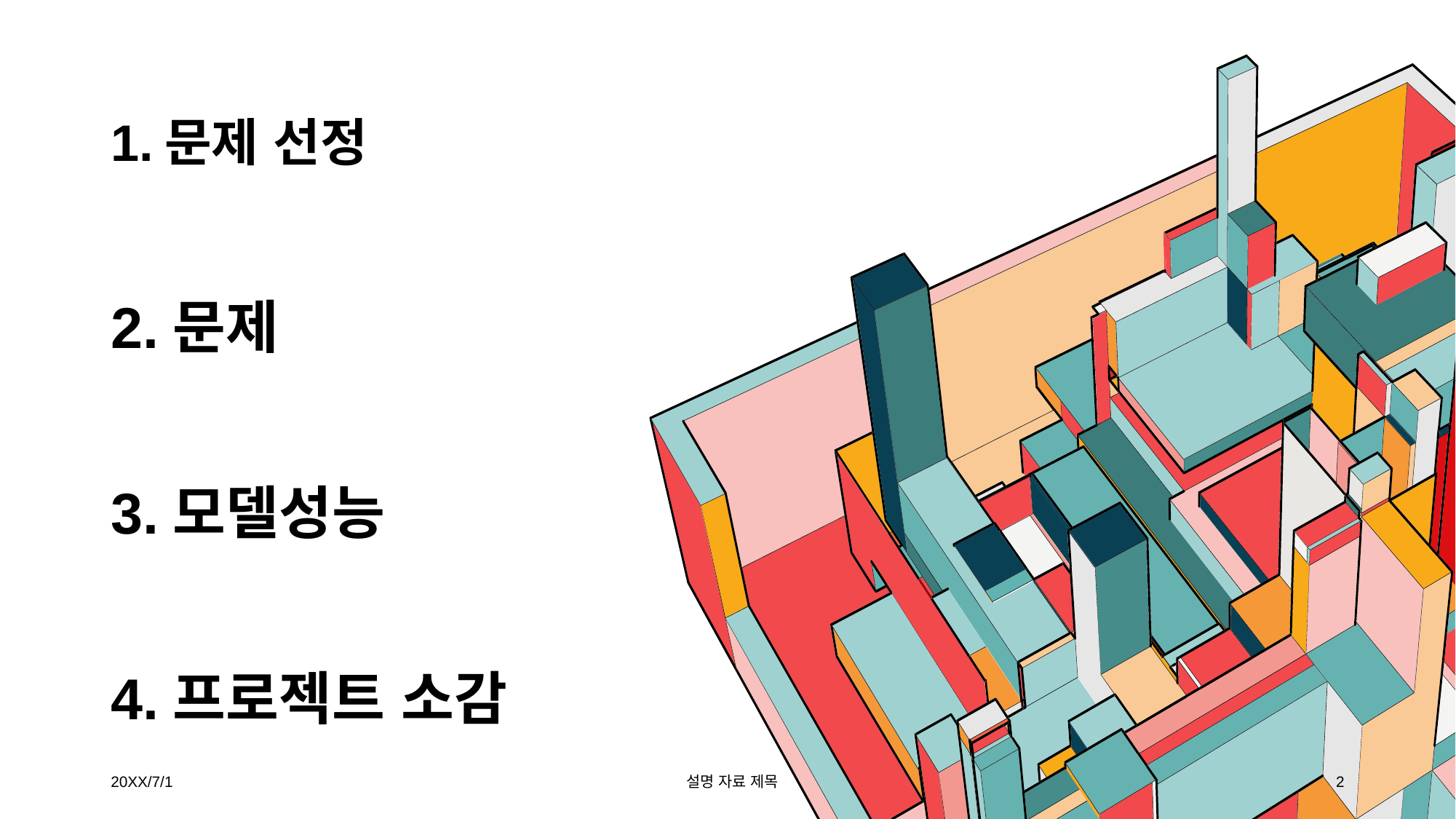

# 1.문제 선정
2.문제
3.모델성능
4.프로젝트 소감
20XX/7/1
설명 자료 제목
2